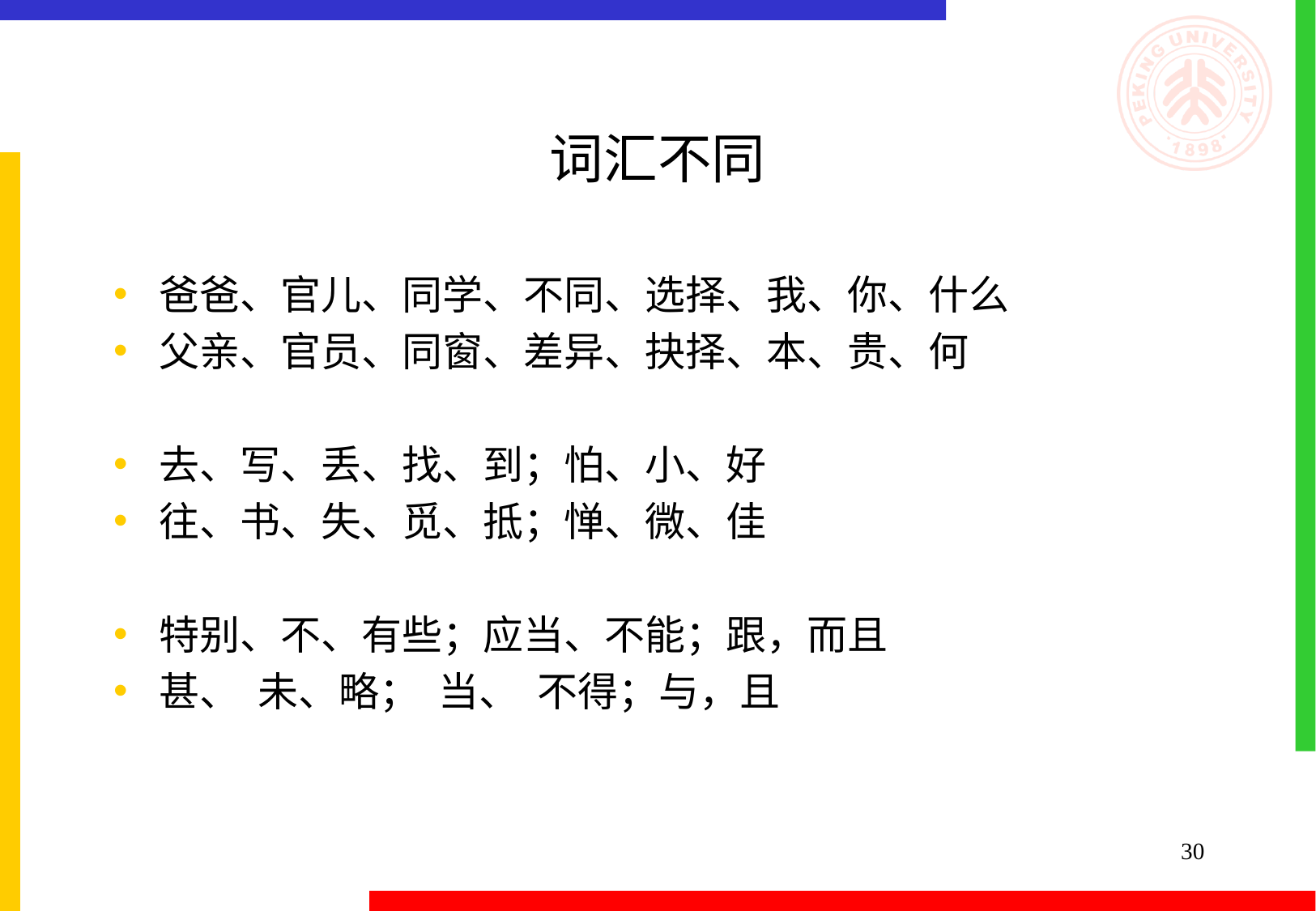

# 词汇不同
爸爸、官儿、同学、不同、选择、我、你、什么
父亲、官员、同窗、差异、抉择、本、贵、何

去、写、丢、找、到；怕、小、好
往、书、失、觅、抵；惮、微、佳

特别、不、有些；应当、不能；跟，而且
甚、  未、略；  当、  不得；与，且
30